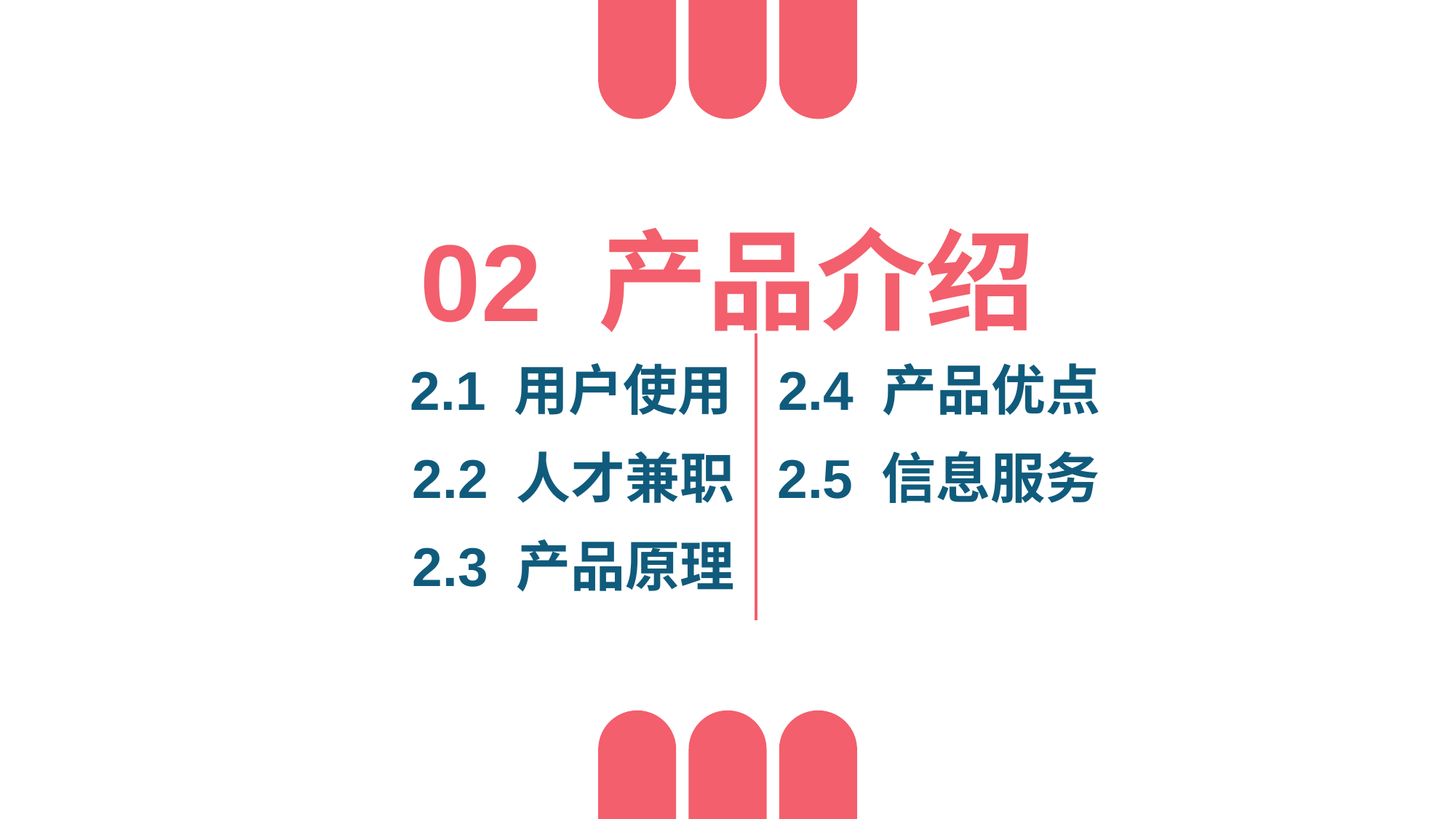

02 产品介绍
2.1 用户使用
2.4 产品优点
2.2 人才兼职
2.5 信息服务
2.3 产品原理